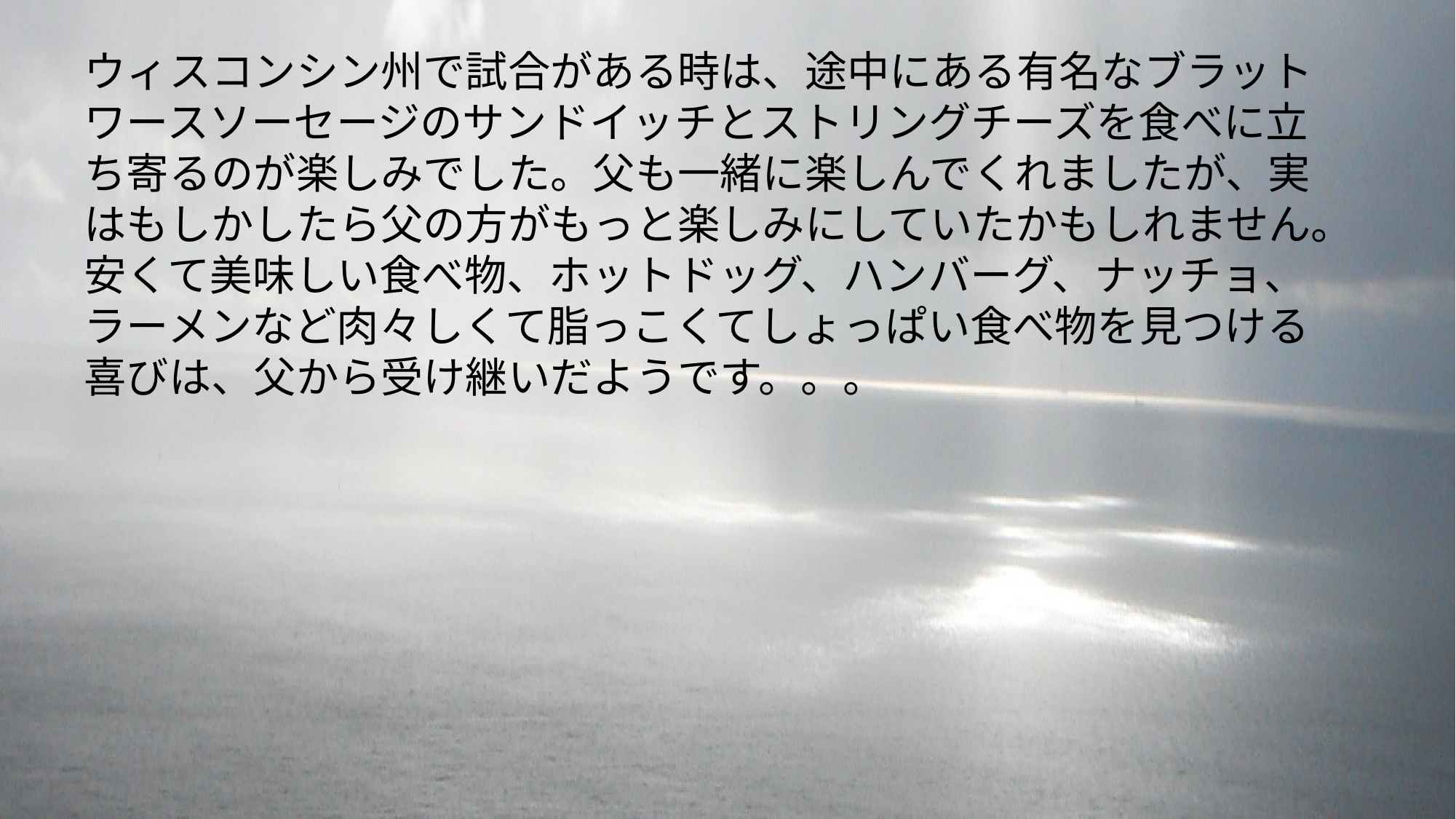

ウィスコンシン州で試合がある時は、途中にある有名なブラットワースソーセージのサンドイッチとストリングチーズを食べに立ち寄るのが楽しみでした。父も一緒に楽しんでくれましたが、実はもしかしたら父の方がもっと楽しみにしていたかもしれません。安くて美味しい食べ物、ホットドッグ、ハンバーグ、ナッチョ、ラーメンなど肉々しくて脂っこくてしょっぱい食べ物を見つける喜びは、父から受け継いだようです。。。